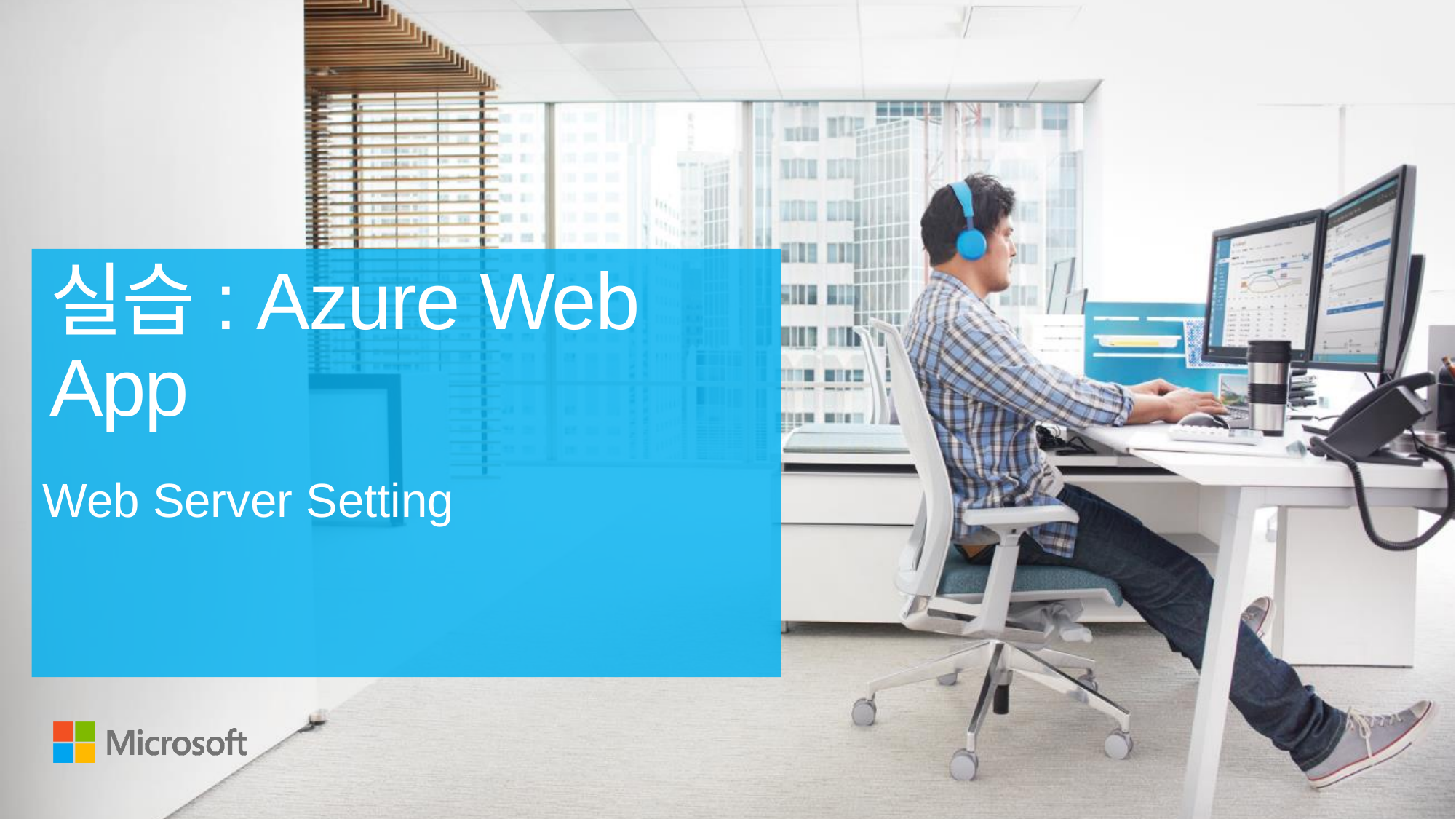

# 실습: Azure Web App
Web Server Setting